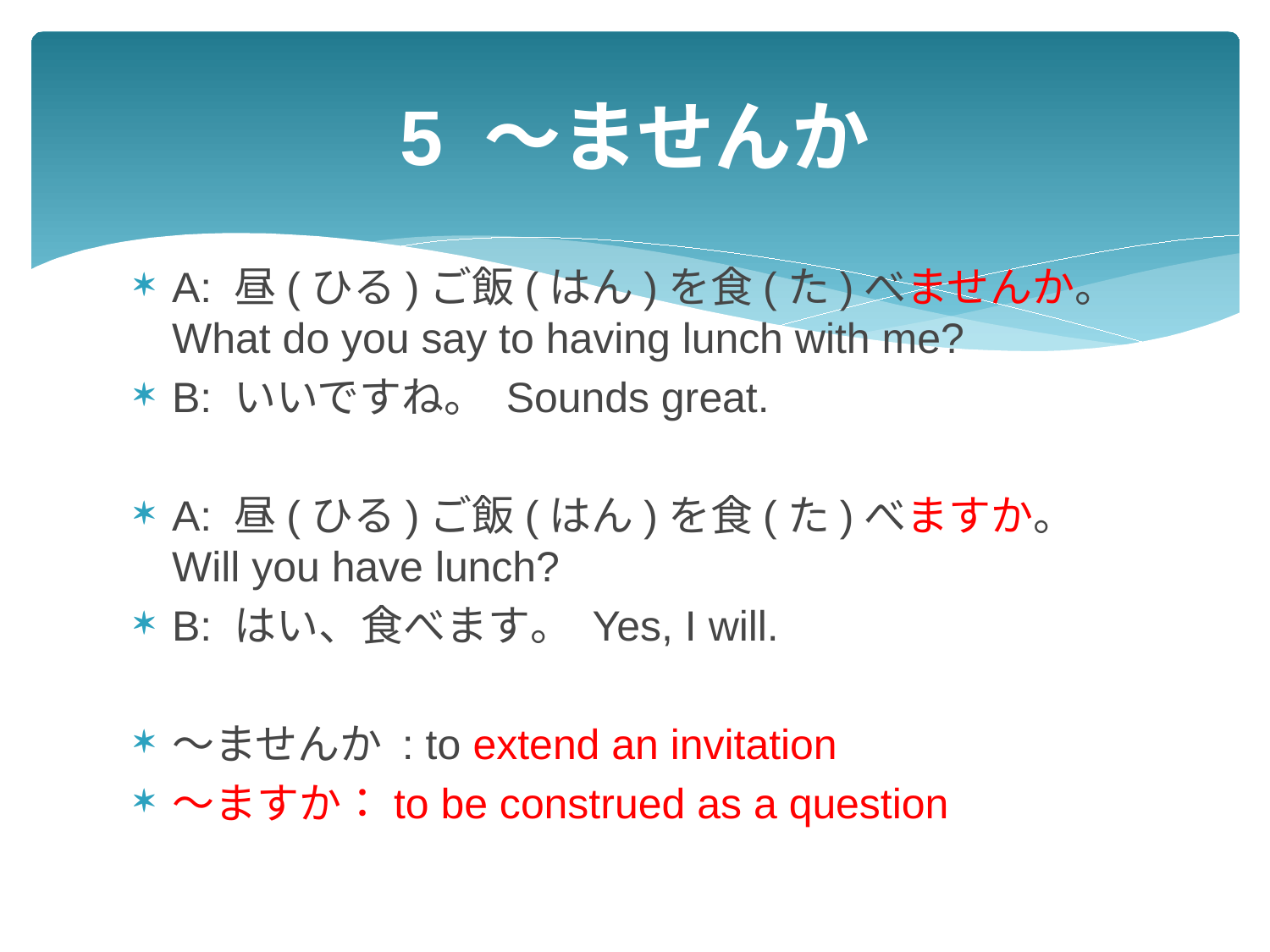

# 5 ～ませんか
A: 昼(ひる)ご飯(はん)を食(た)べませんか。 What do you say to having lunch with me?
B: いいですね。 Sounds great.

A: 昼(ひる)ご飯(はん)を食(た)べますか。 Will you have lunch?
B: はい、食べます。 Yes, I will.

～ませんか : to extend an invitation
～ますか：to be construed as a question